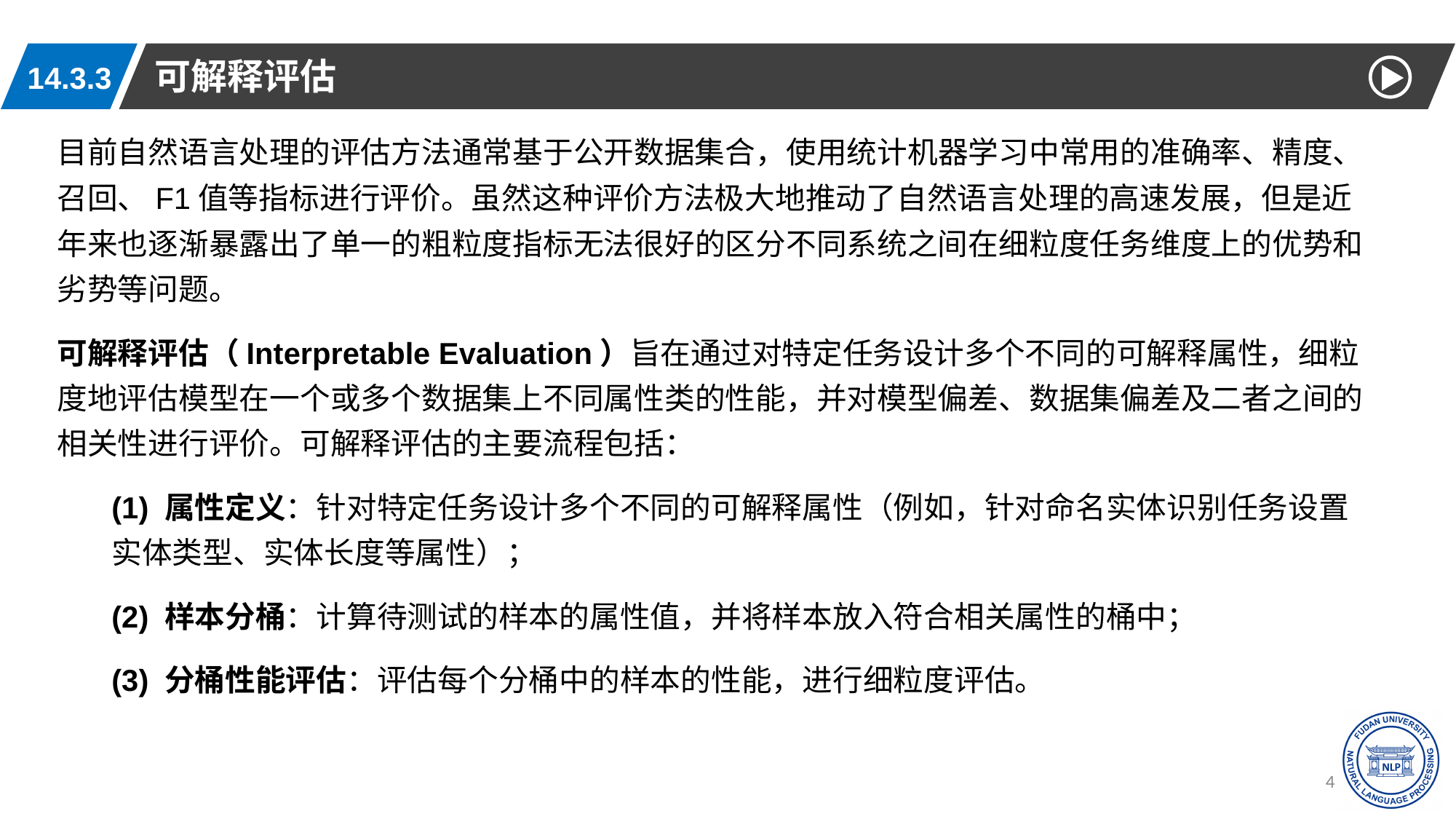

可解释评估
14.3.3

目前自然语言处理的评估方法通常基于公开数据集合，使用统计机器学习中常用的准确率、精度、召回、F1值等指标进行评价。虽然这种评价方法极大地推动了自然语言处理的高速发展，但是近年来也逐渐暴露出了单一的粗粒度指标无法很好的区分不同系统之间在细粒度任务维度上的优势和劣势等问题。
可解释评估（Interpretable Evaluation）旨在通过对特定任务设计多个不同的可解释属性，细粒度地评估模型在一个或多个数据集上不同属性类的性能，并对模型偏差、数据集偏差及二者之间的相关性进行评价。可解释评估的主要流程包括：
(1) 属性定义：针对特定任务设计多个不同的可解释属性（例如，针对命名实体识别任务设置实体类型、实体长度等属性）；
(2) 样本分桶：计算待测试的样本的属性值，并将样本放入符合相关属性的桶中；
(3) 分桶性能评估：评估每个分桶中的样本的性能，进行细粒度评估。
47